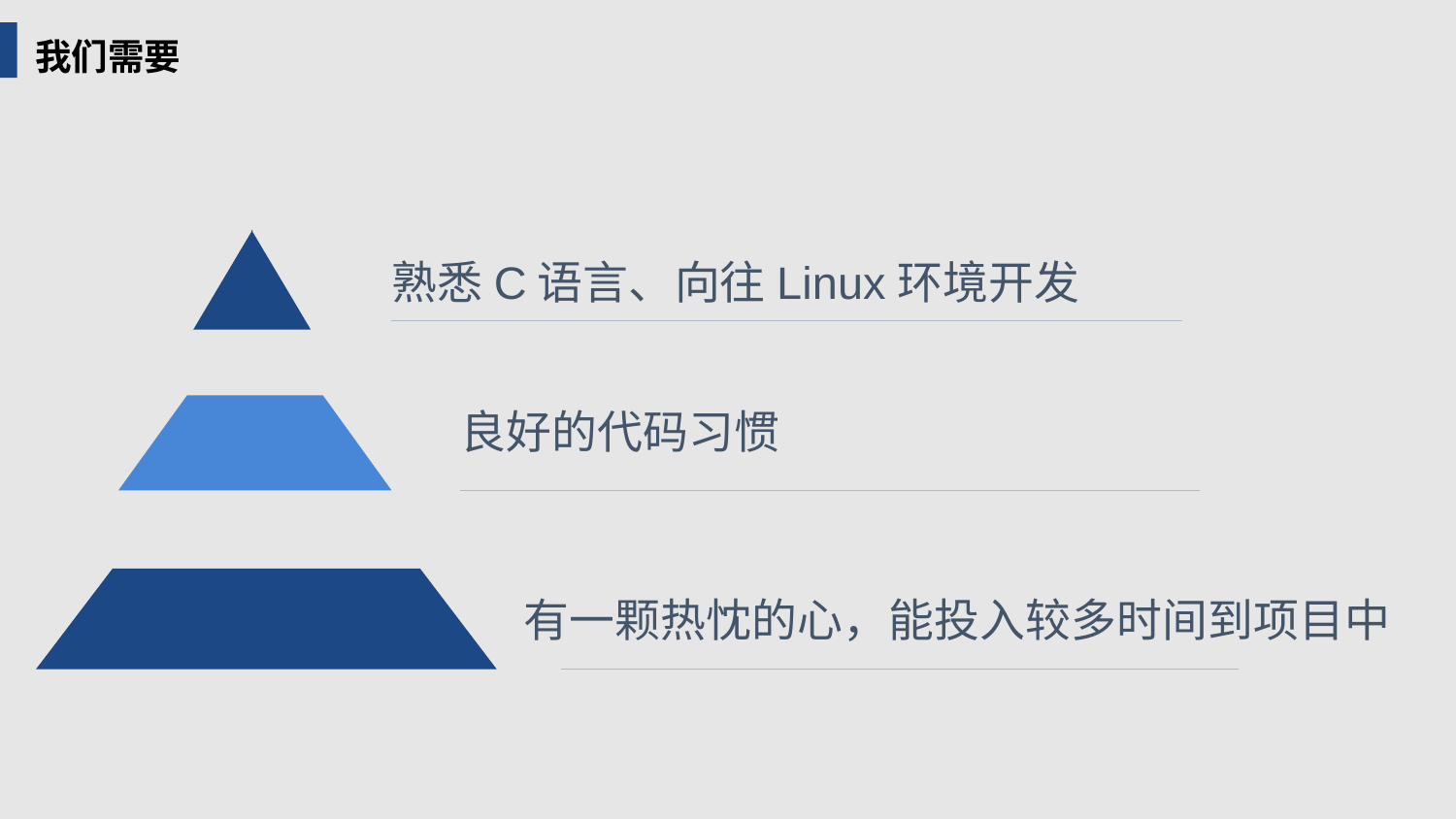

我们需要

熟悉C语言、向往Linux环境开发

良好的代码习惯

有一颗热忱的心，能投入较多时间到项目中